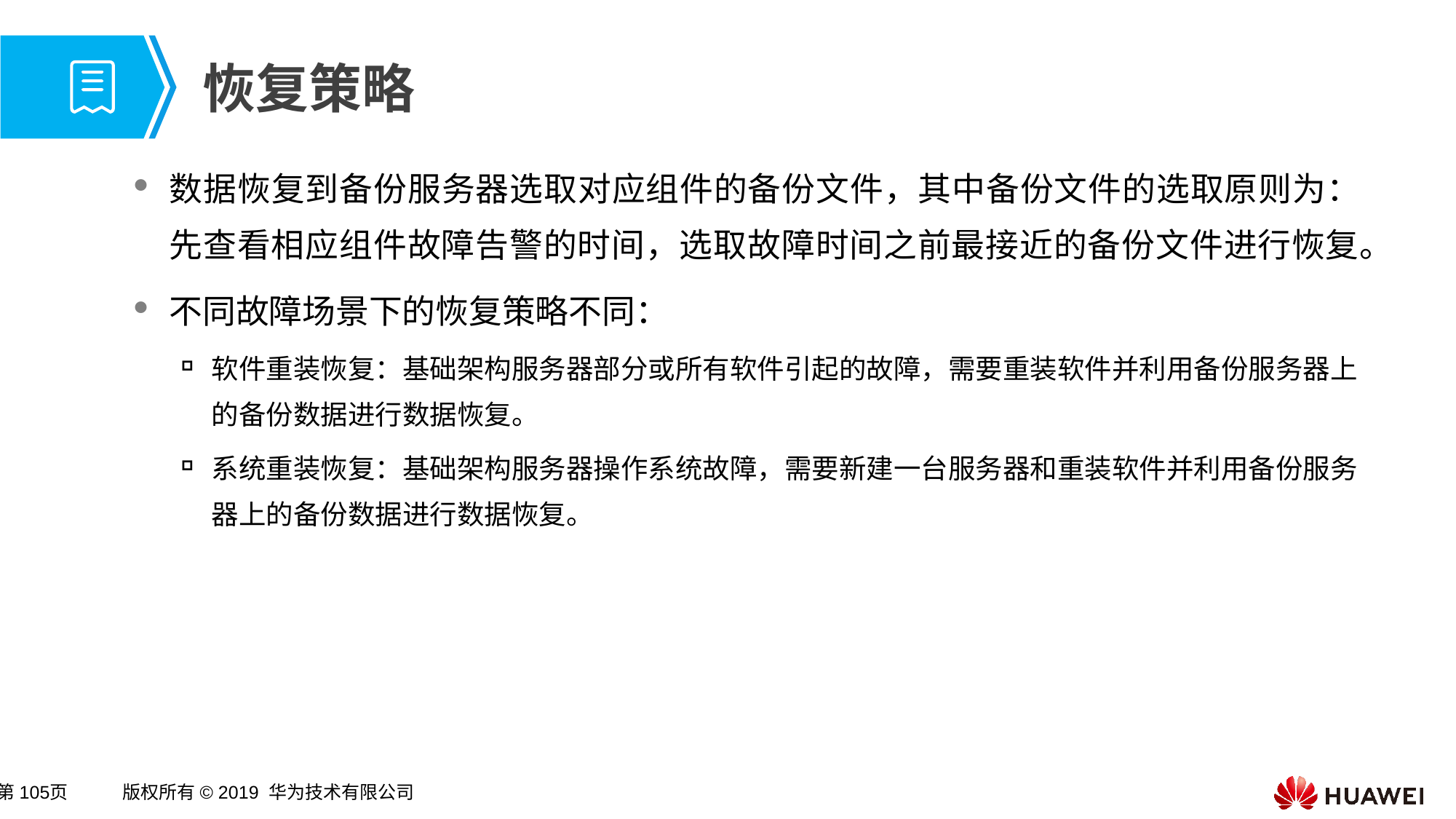

# 恢复策略

数据恢复到备份服务器选取对应组件的备份文件，其中备份文件的选取原则为：先查看相应组件故障告警的时间，选取故障时间之前最接近的备份文件进行恢复。
不同故障场景下的恢复策略不同：
软件重装恢复：基础架构服务器部分或所有软件引起的故障，需要重装软件并利用备份服务器上的备份数据进行数据恢复。
系统重装恢复：基础架构服务器操作系统故障，需要新建一台服务器和重装软件并利用备份服务器上的备份数据进行数据恢复。